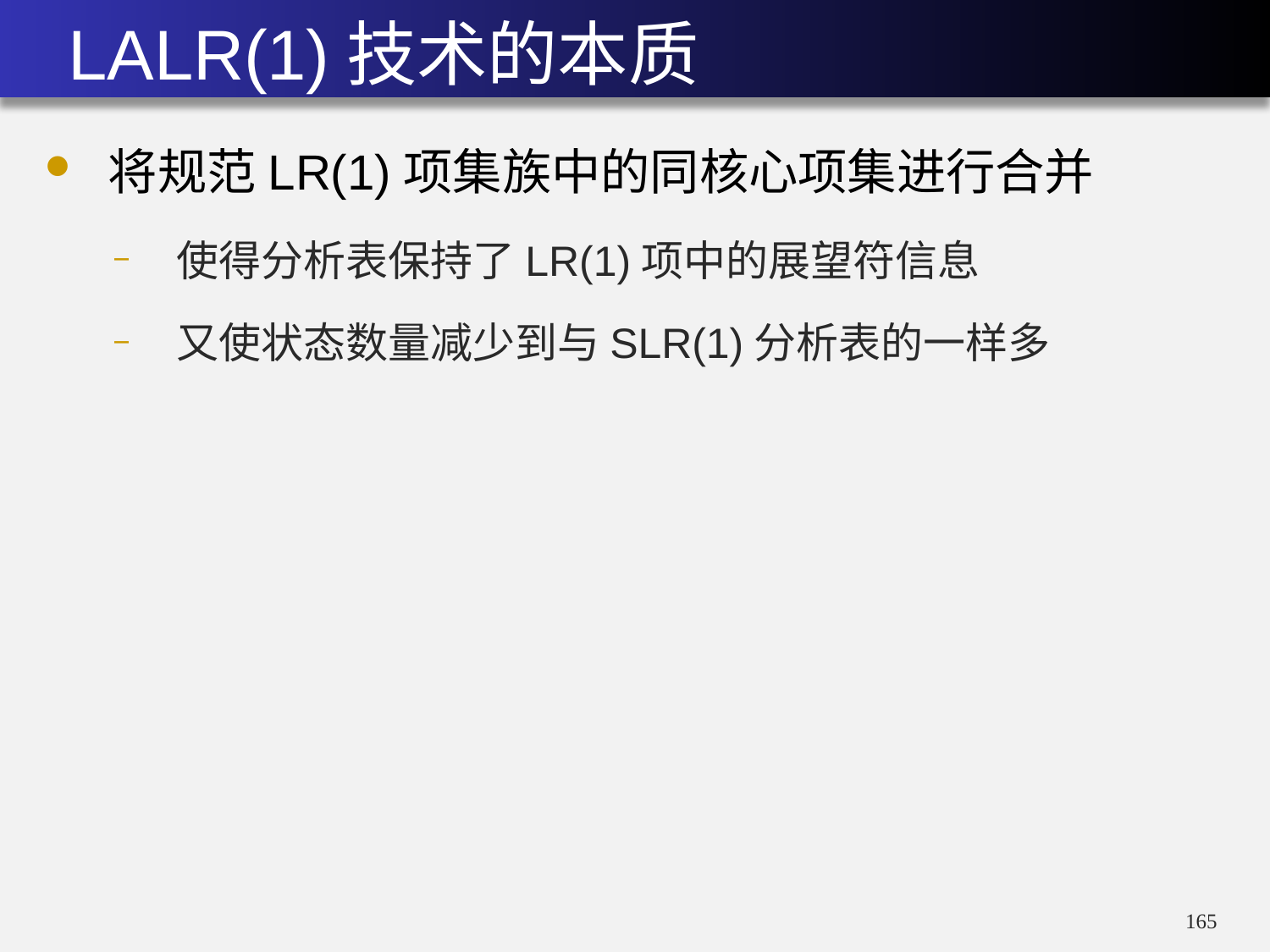

# LALR(1)技术的本质
将规范LR(1)项集族中的同核心项集进行合并
使得分析表保持了LR(1)项中的展望符信息
又使状态数量减少到与SLR(1)分析表的一样多
165